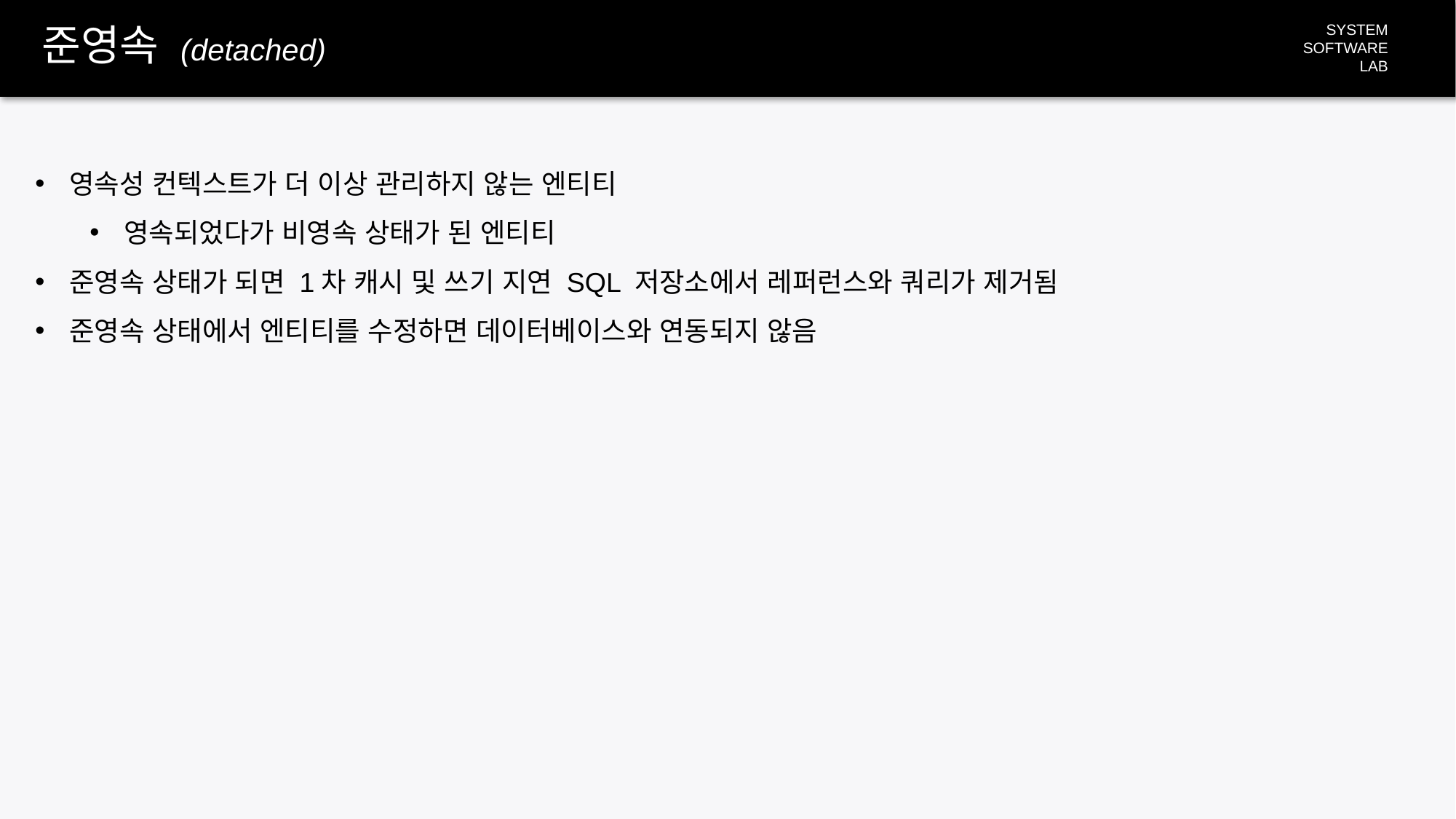

# 준영속 (detached)
영속성 컨텍스트가 더 이상 관리하지 않는 엔티티
영속되었다가 비영속 상태가 된 엔티티
준영속 상태가 되면 1차 캐시 및 쓰기 지연 SQL 저장소에서 레퍼런스와 쿼리가 제거됨
준영속 상태에서 엔티티를 수정하면 데이터베이스와 연동되지 않음